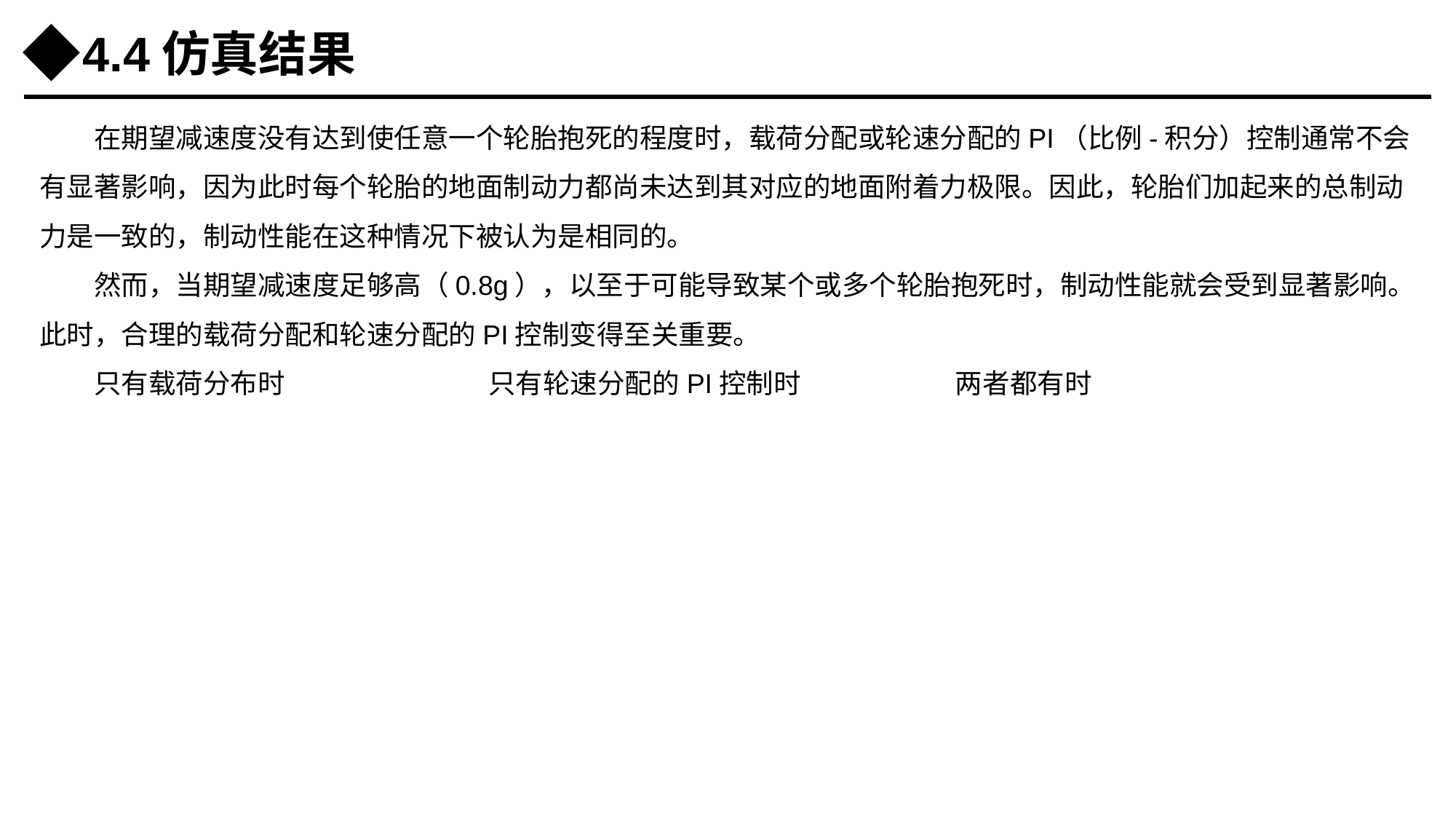

4.4仿真结果

在期望减速度没有达到使任意一个轮胎抱死的程度时，载荷分配或轮速分配的PI（比例-积分）控制通常不会有显著影响，因为此时每个轮胎的地面制动力都尚未达到其对应的地面附着力极限。因此，轮胎们加起来的总制动力是一致的，制动性能在这种情况下被认为是相同的。
然而，当期望减速度足够高（0.8g），以至于可能导致某个或多个轮胎抱死时，制动性能就会受到显著影响。此时，合理的载荷分配和轮速分配的PI控制变得至关重要。
只有载荷分布时                                 只有轮速分配的PI控制时                         两者都有时